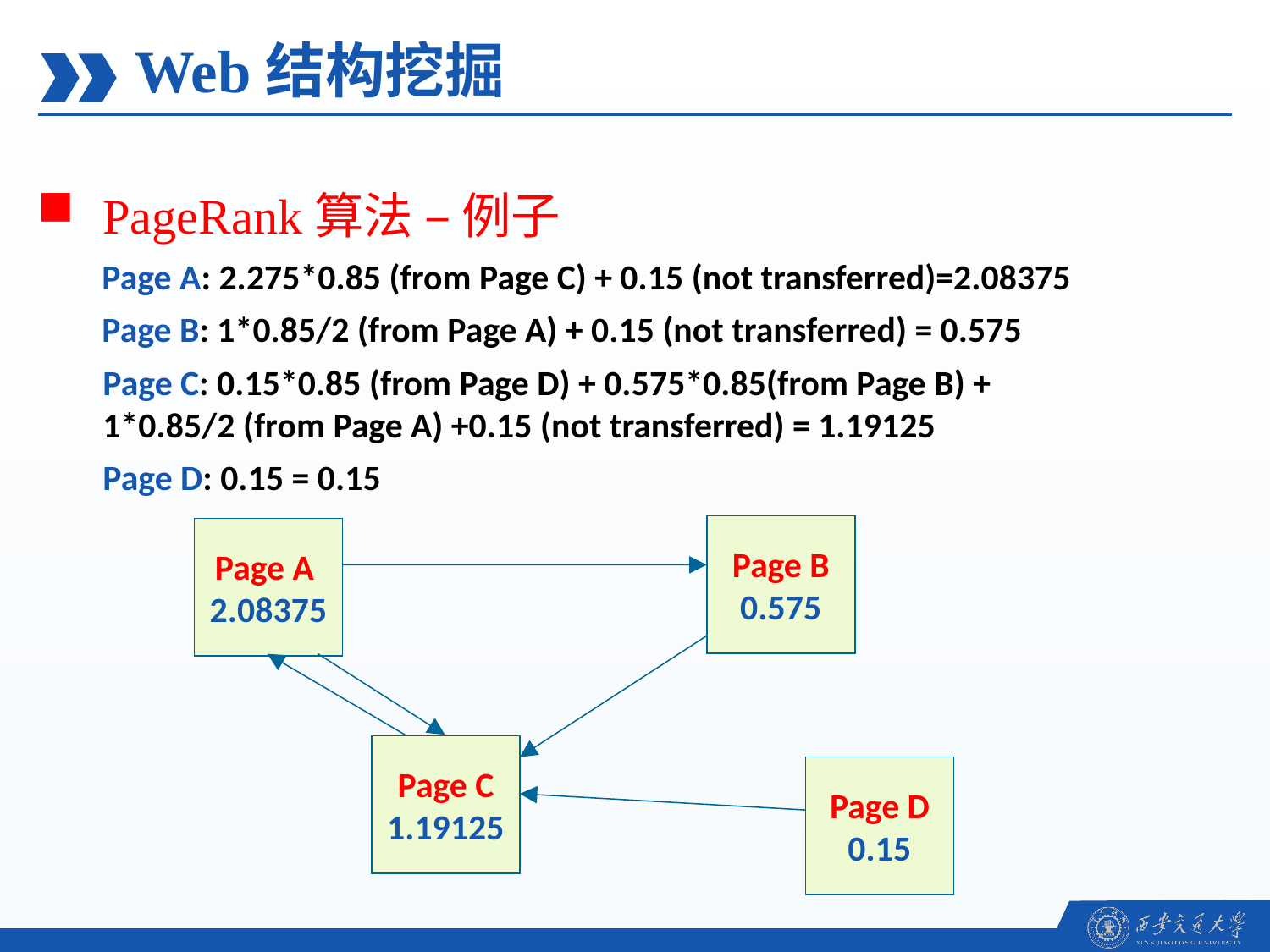

Web结构挖掘
PageRank算法 – 例子
        Page A: 2.275*0.85 (from Page C) + 0.15 (not transferred)=2.08375
        Page B: 1*0.85/2 (from Page A) + 0.15 (not transferred) = 0.575
	Page C: 0.15*0.85 (from Page D) + 0.575*0.85(from Page B) +   	1*0.85/2 (from Page A) +0.15 (not transferred) = 1.19125
	Page D: 0.15 = 0.15

Page B
0.575
Page A
2.08375

Page C
1.19125
Page D
0.15